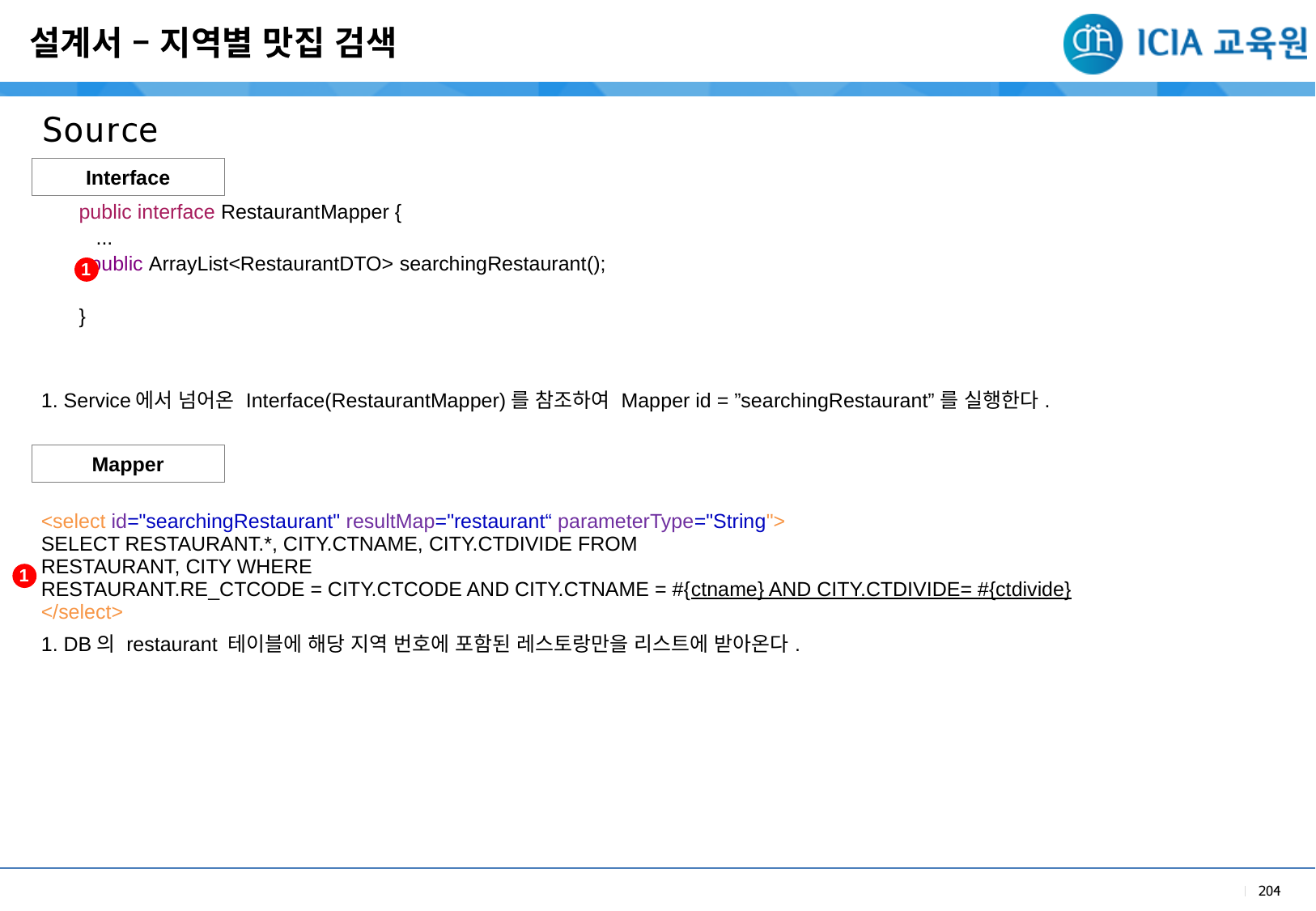

설계서 – 지역별 맛집 검색
Source
Interface
| public interface RestaurantMapper { ... public ArrayList<RestaurantDTO> searchingRestaurant(); } |
| --- |
| 1. Service에서 넘어온 Interface(RestaurantMapper)를 참조하여 Mapper id = ”searchingRestaurant”를 실행한다. |
1

Mapper
| <select id="searchingRestaurant" resultMap="restaurant“ parameterType="String"> SELECT RESTAURANT.\*, CITY.CTNAME, CITY.CTDIVIDE FROM RESTAURANT, CITY WHERE RESTAURANT.RE\_CTCODE = CITY.CTCODE AND CITY.CTNAME = #{ctname} AND CITY.CTDIVIDE= #{ctdivide} </select> |
| --- |
| 1. DB의 restaurant 테이블에 해당 지역 번호에 포함된 레스토랑만을 리스트에 받아온다. |
1